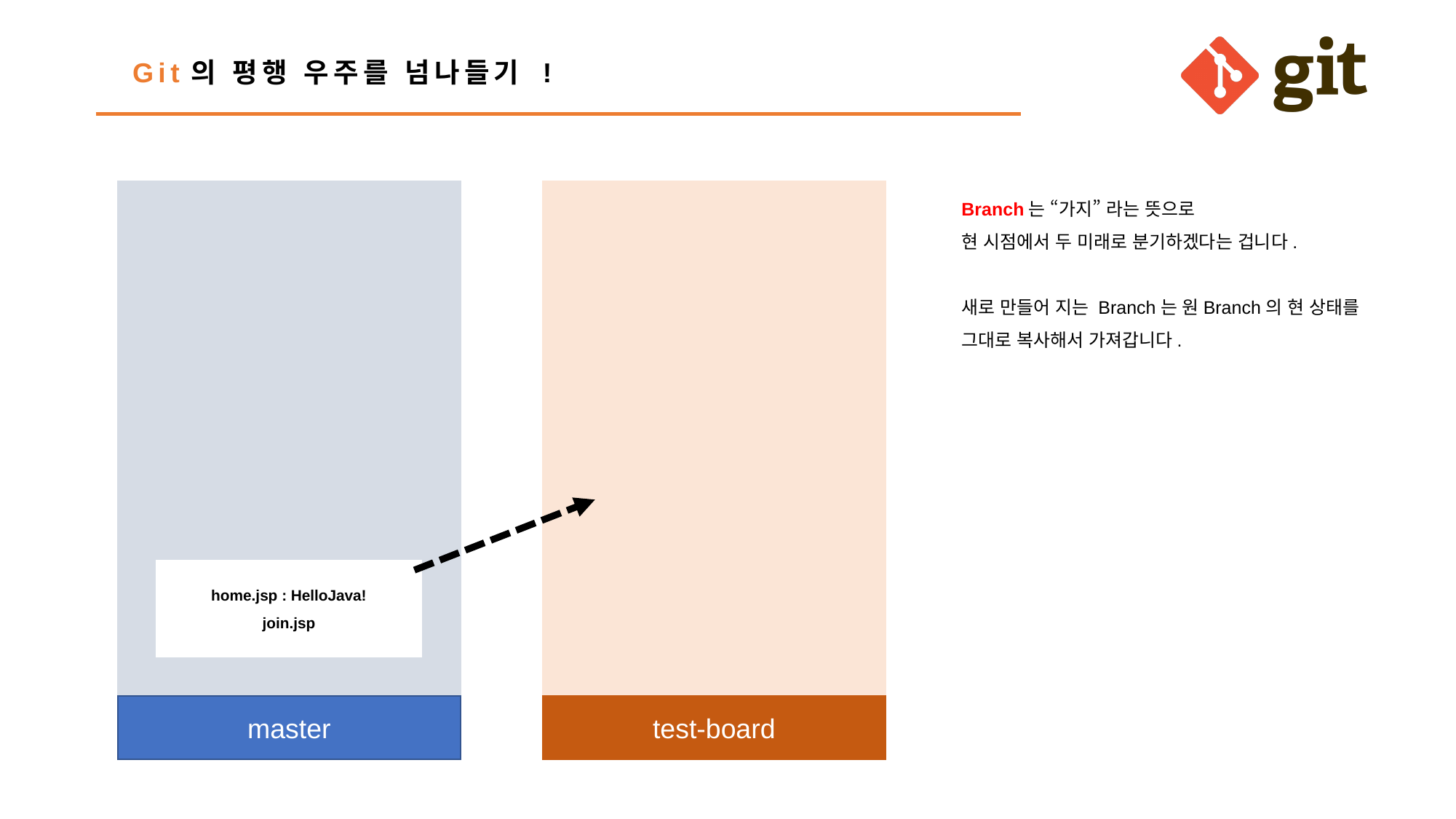

Git의 평행 우주를 넘나들기 !

home.jsp : HelloJava!
join.jsp
master
test-board
Branch는 “가지” 라는 뜻으로
현 시점에서 두 미래로 분기하겠다는 겁니다.

새로 만들어 지는 Branch는 원Branch의 현 상태를
그대로 복사해서 가져갑니다.